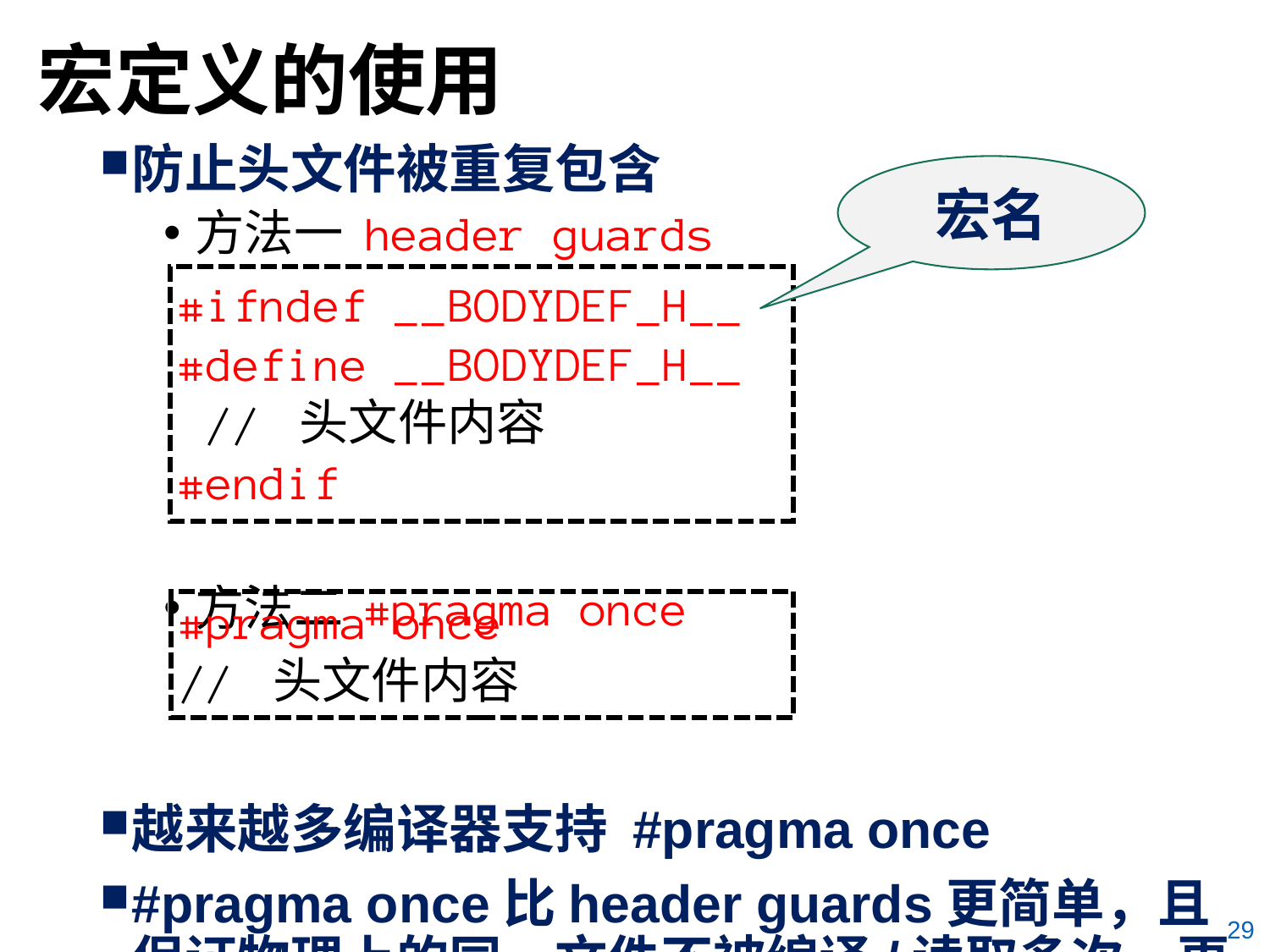

# 宏定义的使用
防止头文件被重复包含
方法一 header guards

方法二 #pragma once

越来越多编译器支持 #pragma once
#pragma once比header guards更简单，且保证物理上的同一文件不被编译/读取多次，更快

宏名
#ifndef __BODYDEF_H__
#define __BODYDEF_H__
 // 头文件内容
#endif

#pragma once
// 头文件内容

29